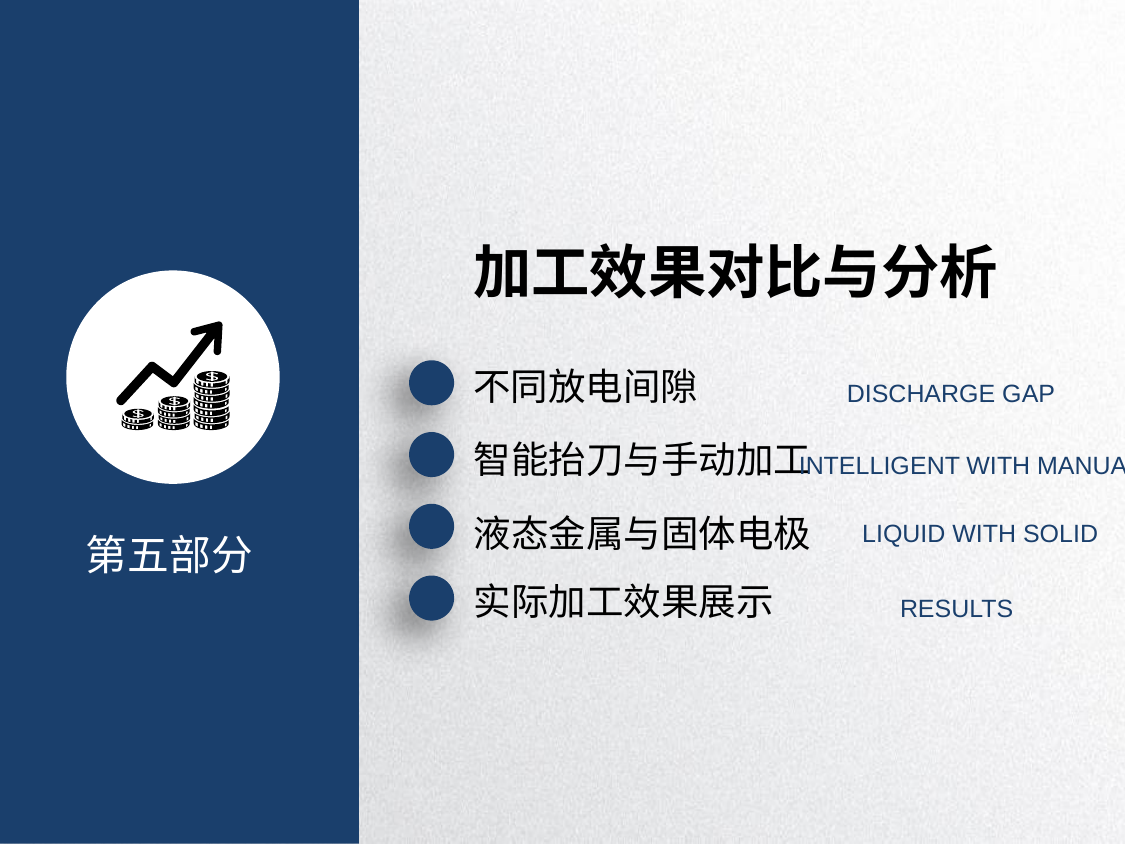

加工效果对比与分析

不同放电间隙

DISCHARGE GAP
智能抬刀与手动加工

INTELLIGENT WITH MANUAL
液态金属与固体电极

LIQUID WITH SOLID
第五部分
实际加工效果展示

RESULTS